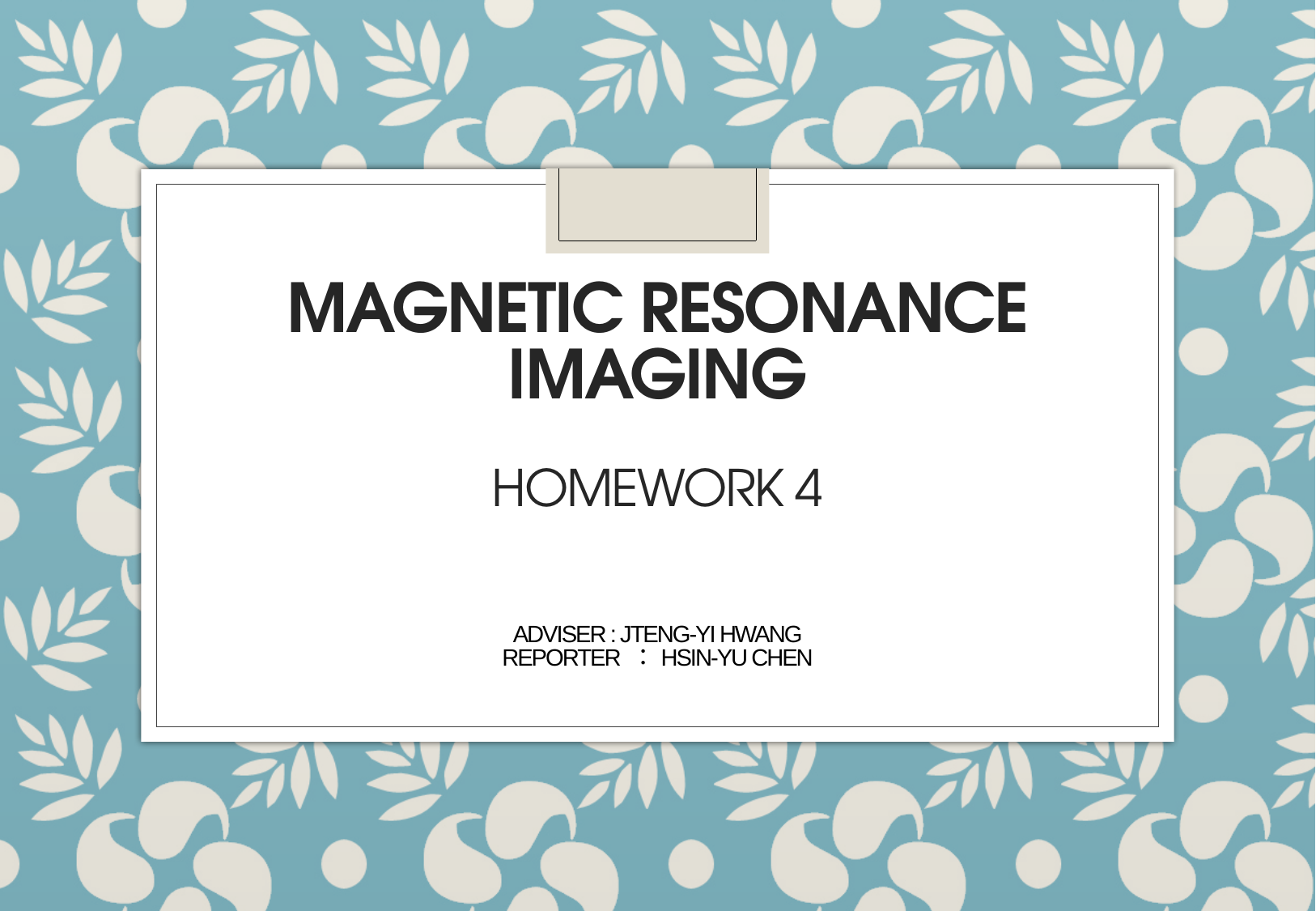

# Magnetic Resonance Imaging homework 4 Adviser : JTENG-YI Hwang Reporter ：HSIN-YU CHEN
講師
課程